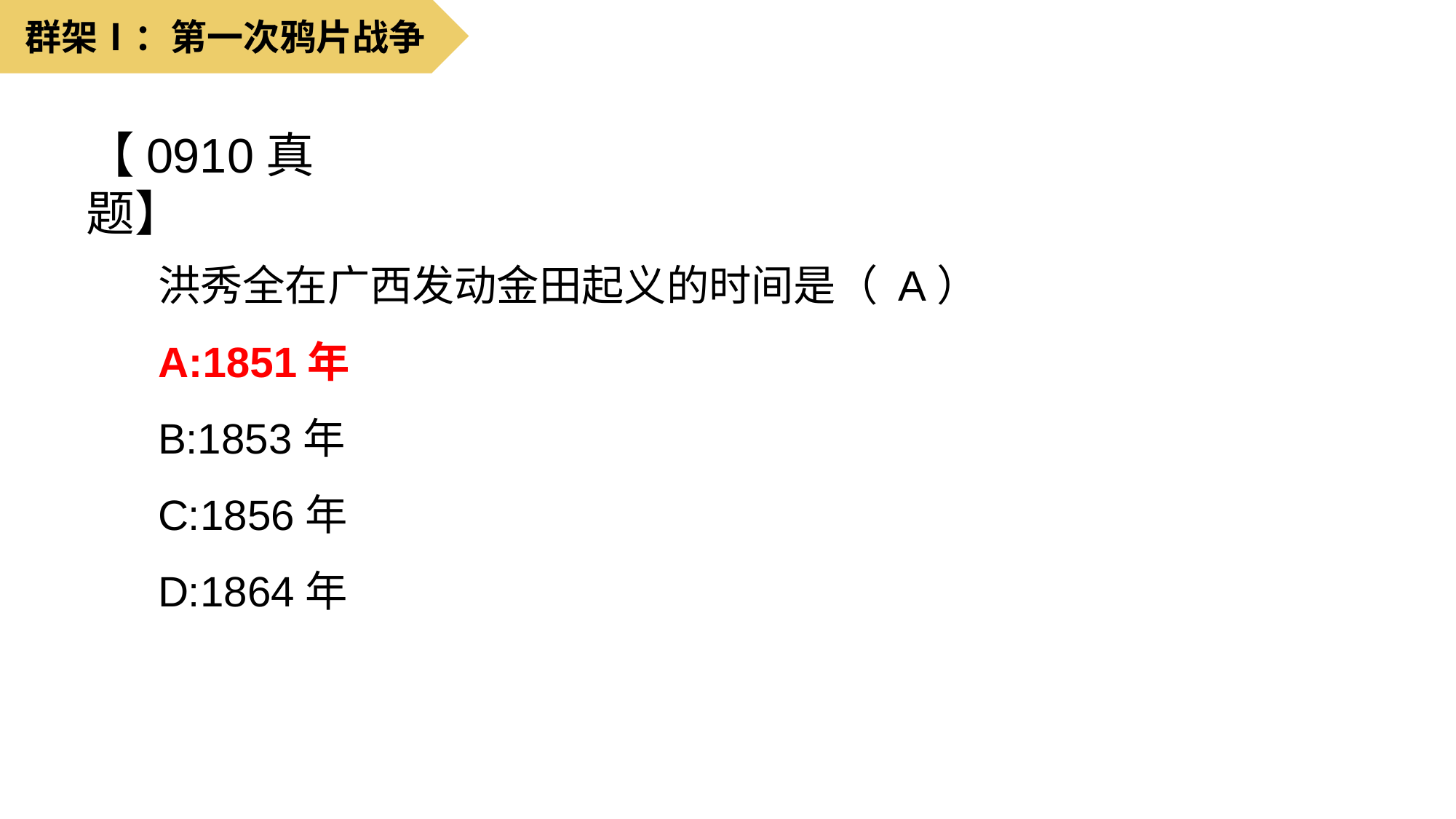

群架Ⅰ：第一次鸦片战争
【0910真题】
洪秀全在广西发动金田起义的时间是（ A）
A:1851年
B:1853年
C:1856年
D:1864年